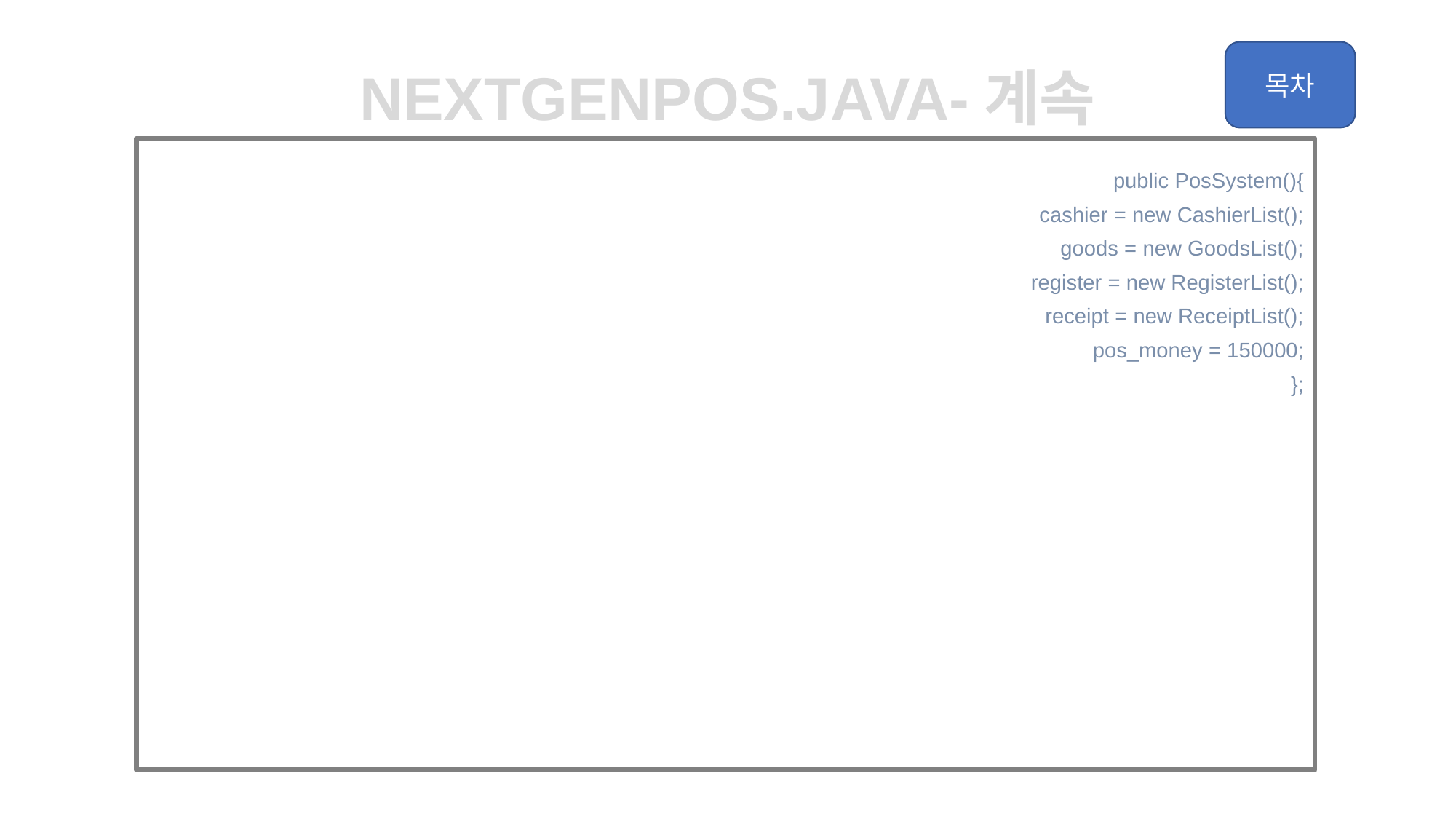

Nextgenpos.java-계속

public PosSystem(){
		cashier = new CashierList();
		goods = new GoodsList();
		register = new RegisterList();
		receipt = new ReceiptList();
		pos_money = 150000;
 };